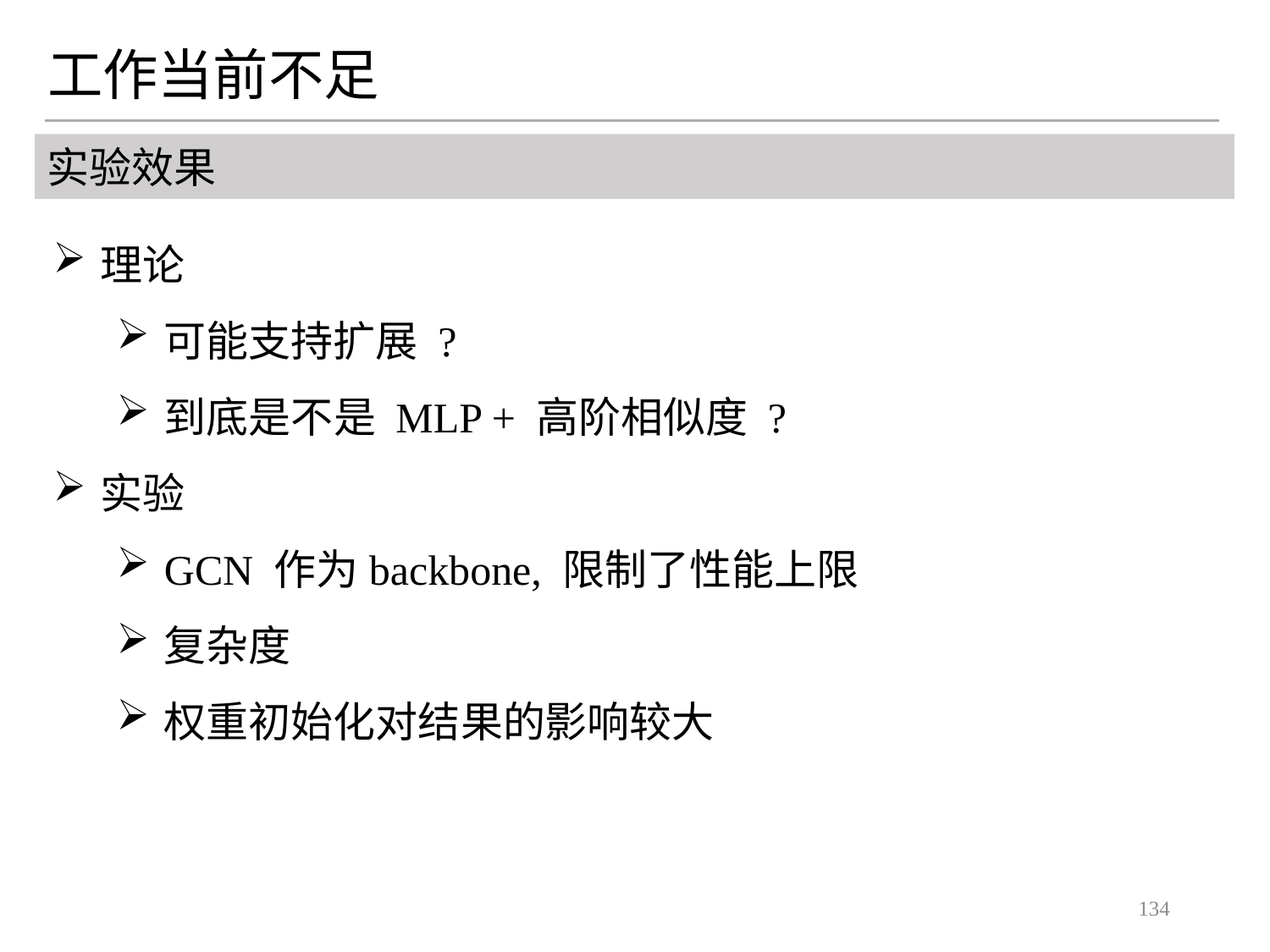

工作当前不足
实验效果

理论
可能支持扩展 ?
到底是不是 MLP + 高阶相似度 ?
实验
GCN 作为backbone, 限制了性能上限
复杂度
权重初始化对结果的影响较大

134